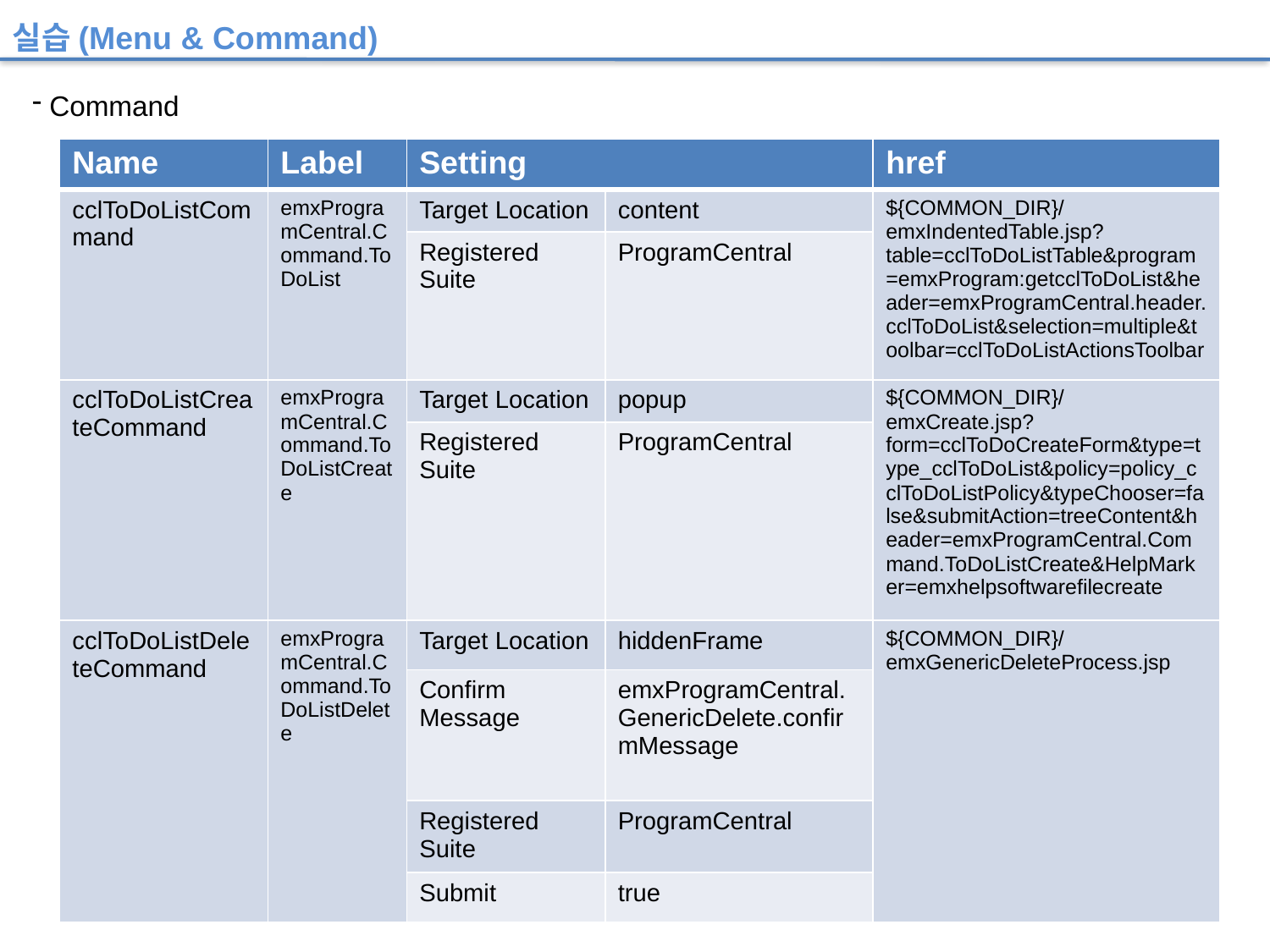

실습(Menu & Command)
 Command
| Name | Label | Setting |  | href |
| --- | --- | --- | --- | --- |
| cclToDoListCommand | emxProgramCentral.Command.ToDoList | Target Location | content | ${COMMON\_DIR}/emxIndentedTable.jsp?table=cclToDoListTable&program=emxProgram:getcclToDoList&header=emxProgramCentral.header.cclToDoList&selection=multiple&toolbar=cclToDoListActionsToolbar |
|  |  | Registered Suite | ProgramCentral |  |
| cclToDoListCreateCommand | emxProgramCentral.Command.ToDoListCreate | Target Location | popup | ${COMMON\_DIR}/emxCreate.jsp?form=cclToDoCreateForm&type=type\_cclToDoList&policy=policy\_cclToDoListPolicy&typeChooser=false&submitAction=treeContent&header=emxProgramCentral.Command.ToDoListCreate&HelpMarker=emxhelpsoftwarefilecreate |
|  |  | Registered Suite | ProgramCentral |  |
| cclToDoListDeleteCommand | emxProgramCentral.Command.ToDoListDelete | Target Location | hiddenFrame | ${COMMON\_DIR}/emxGenericDeleteProcess.jsp |
|  |  | Confirm Message | emxProgramCentral.GenericDelete.confirmMessage |  |
|  |  | Registered Suite | ProgramCentral |  |
|  |  | Submit | true |  |